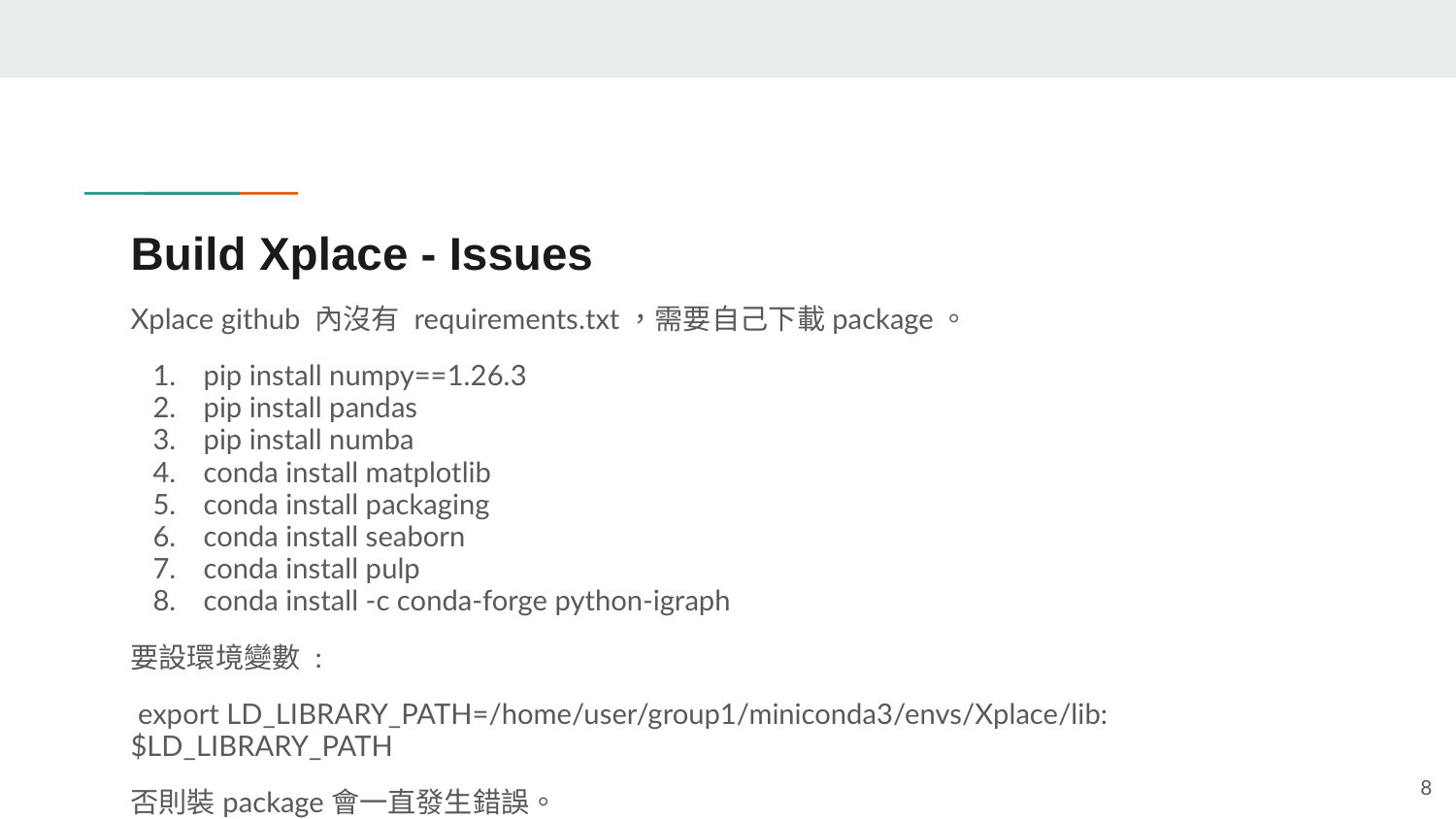

# Build Xplace - Issues

Xplace github 內沒有 requirements.txt，需要自己下載package。
pip install numpy==1.26.3
pip install pandas
pip install numba
conda install matplotlib
conda install packaging
conda install seaborn
conda install pulp
conda install -c conda-forge python-igraph
要設環境變數 :
 export LD_LIBRARY_PATH=/home/user/group1/miniconda3/envs/Xplace/lib:$LD_LIBRARY_PATH
否則裝package會一直發生錯誤。
8